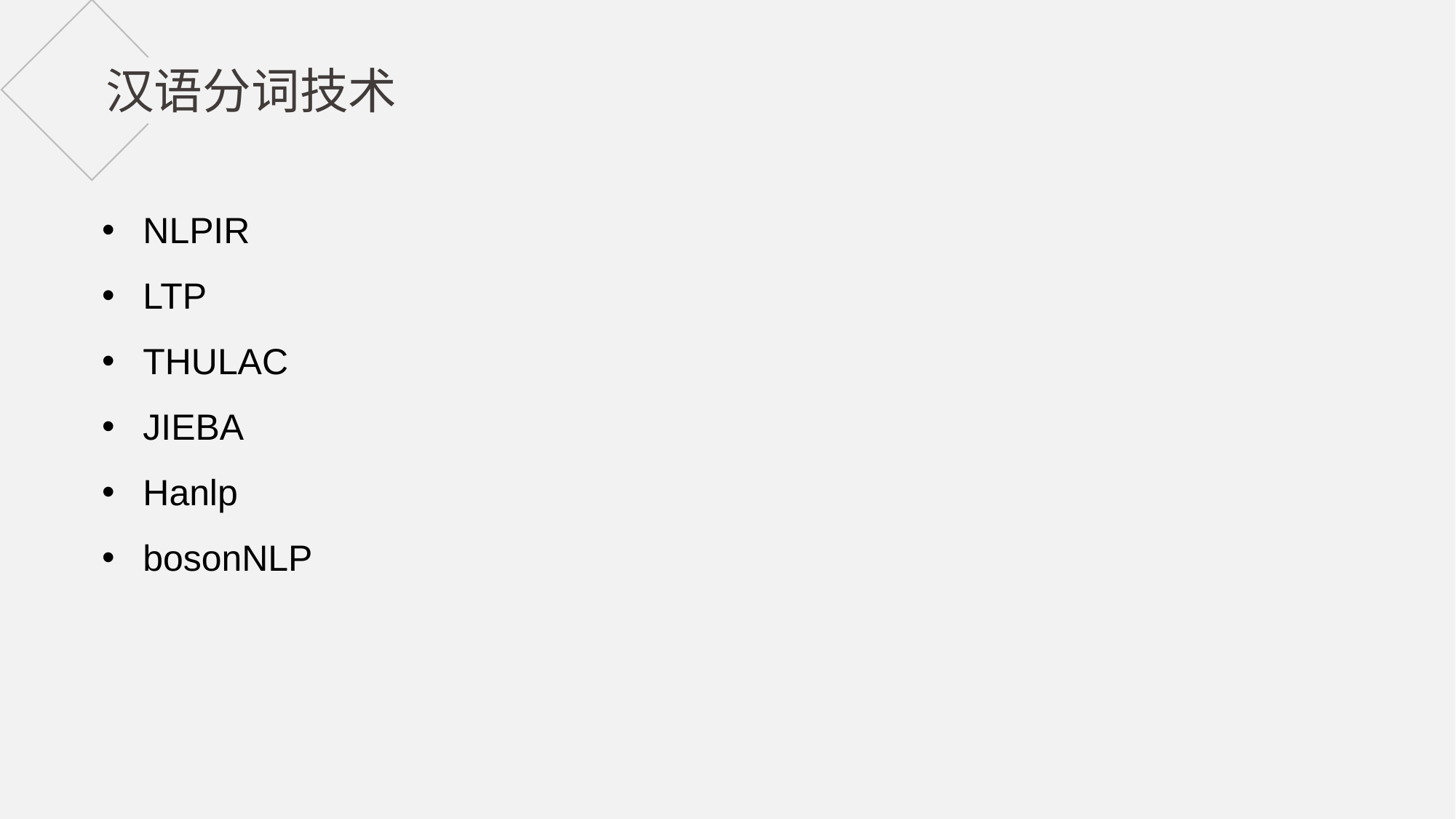

汉语分词技术
NLPIR
LTP
THULAC
JIEBA
Hanlp
bosonNLP